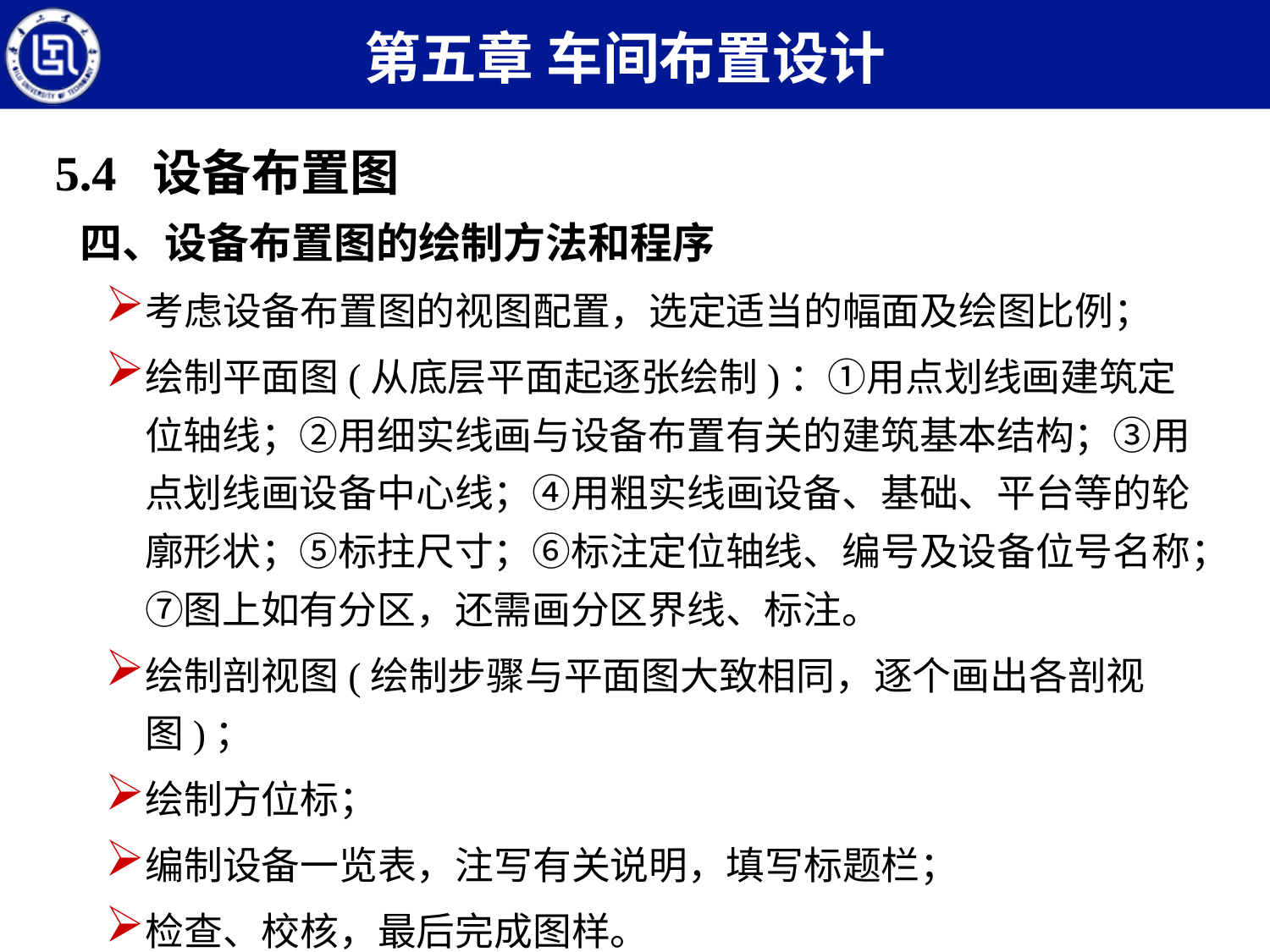

第五章 车间布置设计
5.4  设备布置图
四、设备布置图的绘制方法和程序
考虑设备布置图的视图配置，选定适当的幅面及绘图比例；
绘制平面图(从底层平面起逐张绘制)：①用点划线画建筑定位轴线；②用细实线画与设备布置有关的建筑基本结构；③用点划线画设备中心线；④用粗实线画设备、基础、平台等的轮廓形状；⑤标拄尺寸；⑥标注定位轴线、编号及设备位号名称；⑦图上如有分区，还需画分区界线、标注。
绘制剖视图(绘制步骤与平面图大致相同，逐个画出各剖视图)；
绘制方位标；
编制设备一览表，注写有关说明，填写标题栏；
检查、校核，最后完成图样。